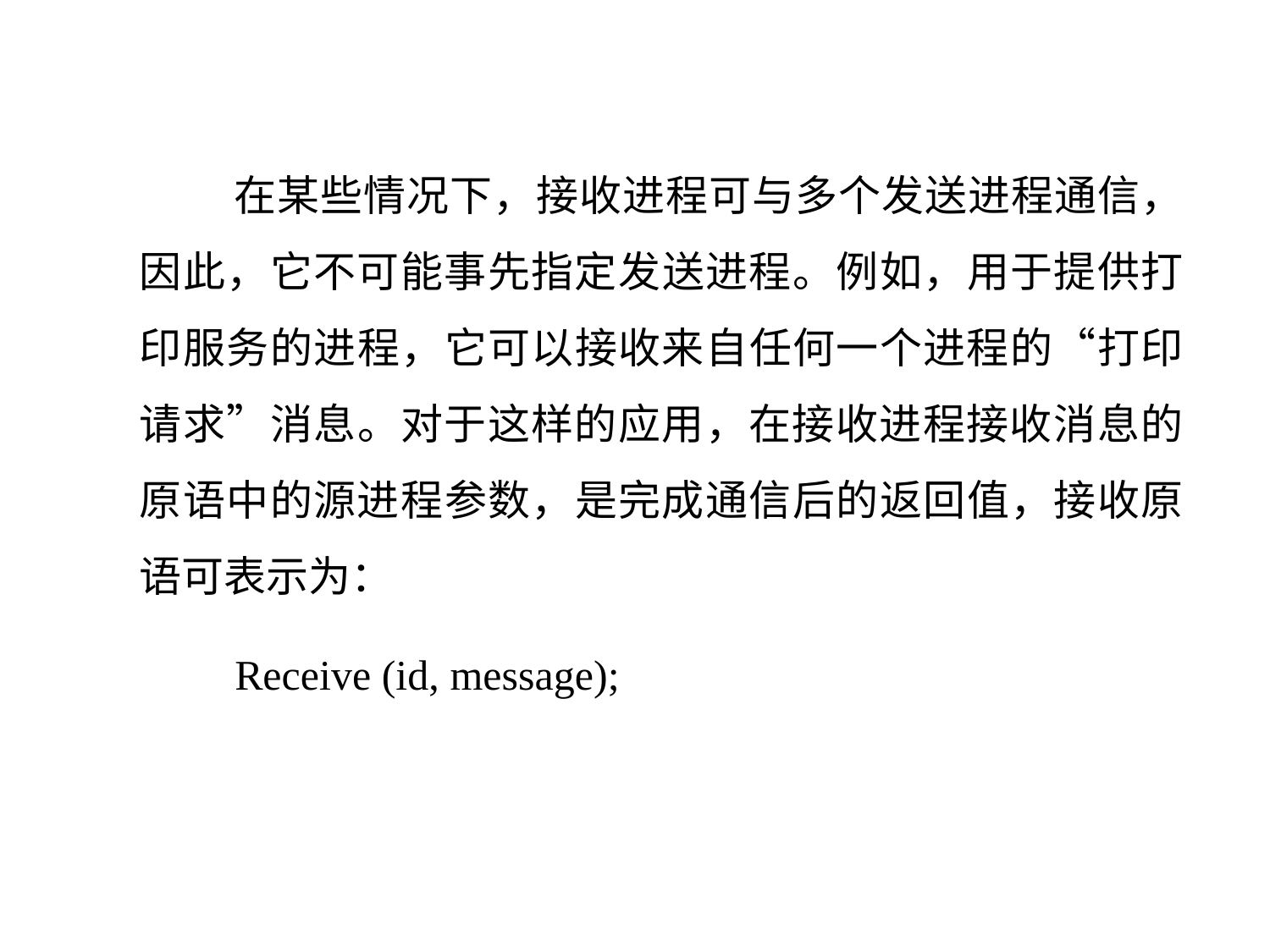

在某些情况下，接收进程可与多个发送进程通信，因此，它不可能事先指定发送进程。例如，用于提供打印服务的进程，它可以接收来自任何一个进程的“打印请求”消息。对于这样的应用，在接收进程接收消息的原语中的源进程参数，是完成通信后的返回值，接收原语可表示为：
         Receive (id, message);